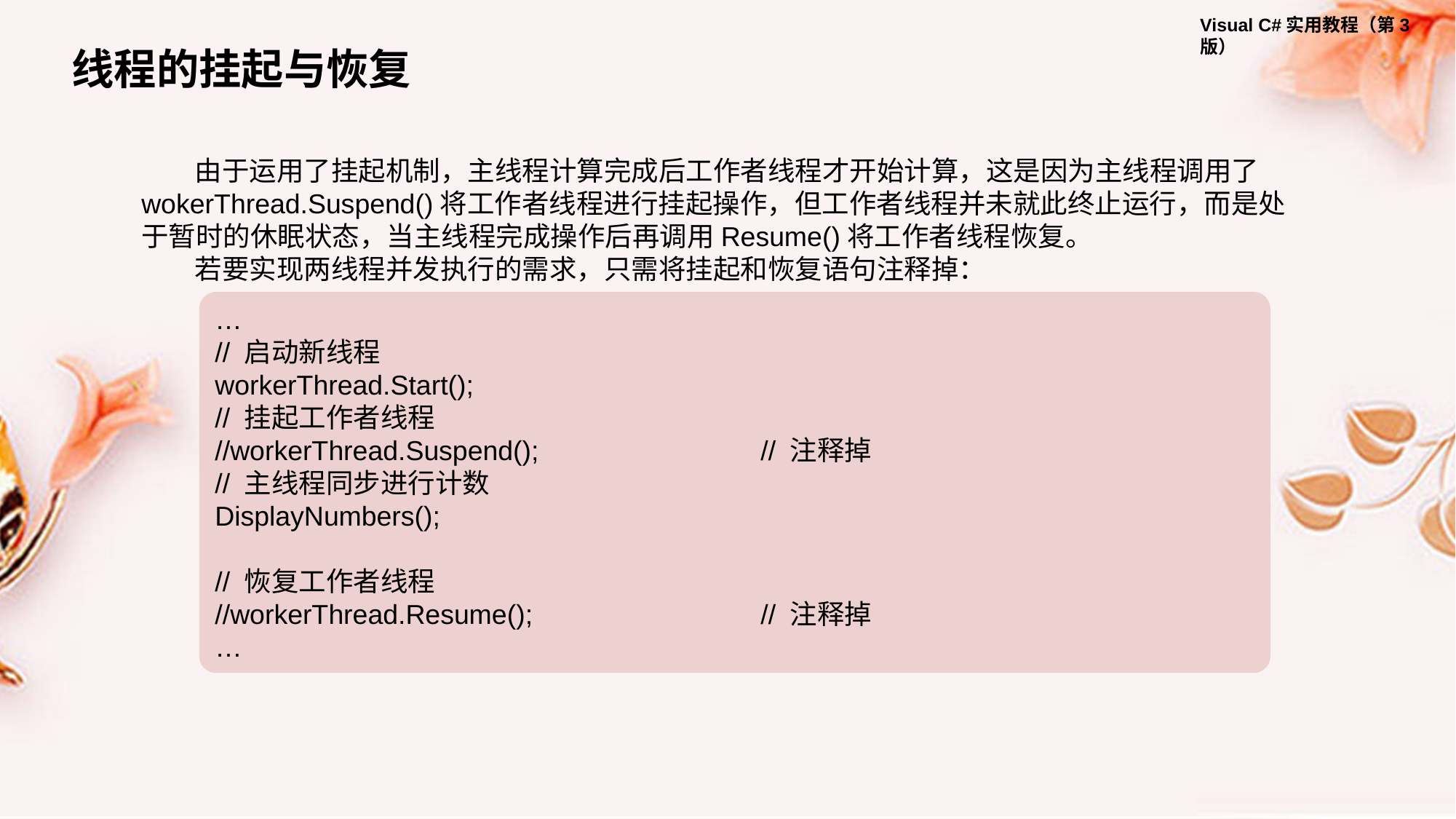

线程的挂起与恢复
由于运用了挂起机制，主线程计算完成后工作者线程才开始计算，这是因为主线程调用了wokerThread.Suspend()将工作者线程进行挂起操作，但工作者线程并未就此终止运行，而是处于暂时的休眠状态，当主线程完成操作后再调用Resume()将工作者线程恢复。
若要实现两线程并发执行的需求，只需将挂起和恢复语句注释掉：
…
// 启动新线程
workerThread.Start();
// 挂起工作者线程
//workerThread.Suspend();			// 注释掉
// 主线程同步进行计数
DisplayNumbers();

// 恢复工作者线程
//workerThread.Resume();			// 注释掉
…